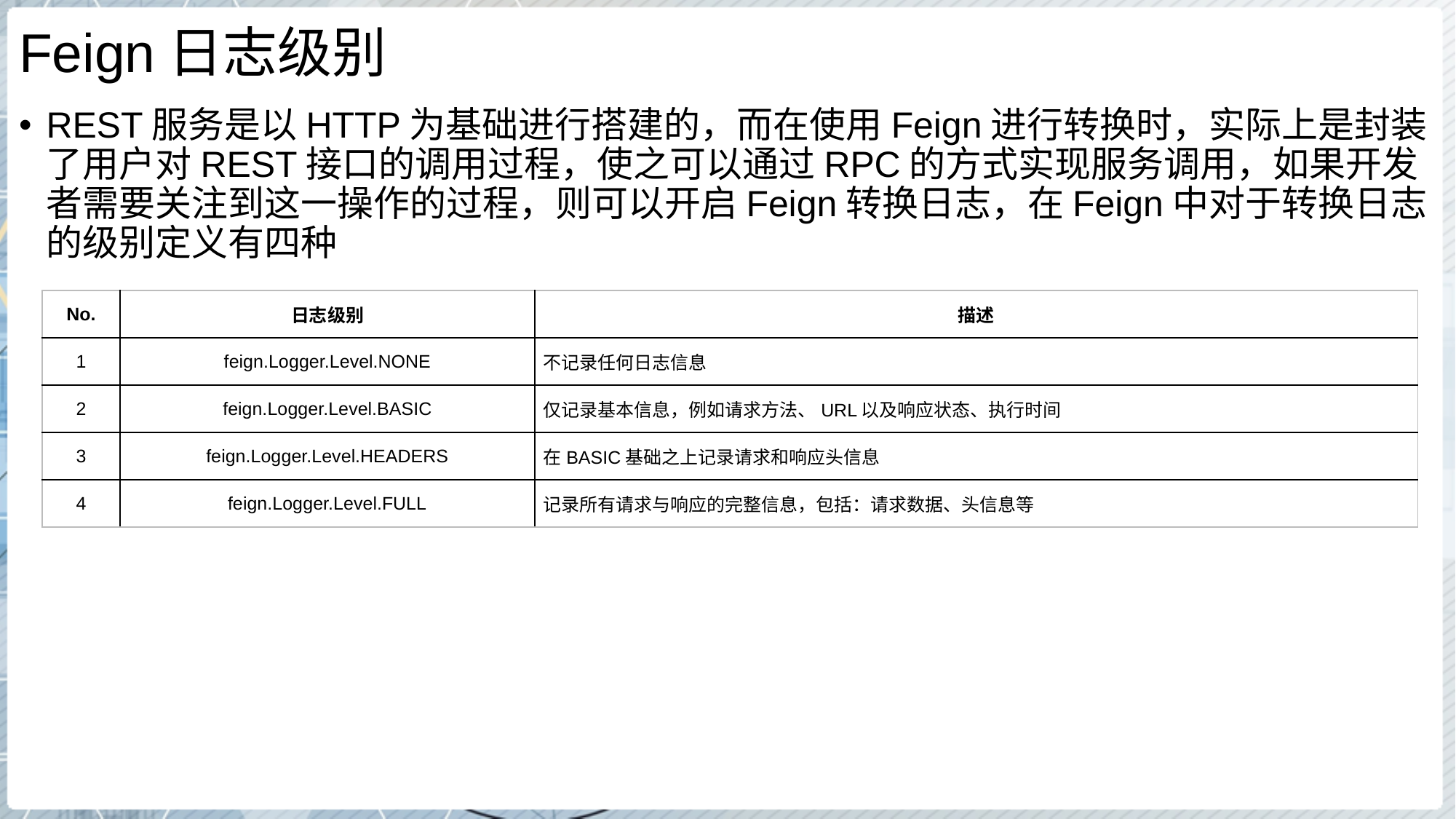

# Feign日志级别
REST服务是以HTTP为基础进行搭建的，而在使用Feign进行转换时，实际上是封装了用户对REST接口的调用过程，使之可以通过RPC的方式实现服务调用，如果开发者需要关注到这一操作的过程，则可以开启Feign转换日志，在Feign中对于转换日志的级别定义有四种
| No. | 日志级别 | 描述 |
| --- | --- | --- |
| 1 | feign.Logger.Level.NONE | 不记录任何日志信息 |
| 2 | feign.Logger.Level.BASIC | 仅记录基本信息，例如请求方法、URL以及响应状态、执行时间 |
| 3 | feign.Logger.Level.HEADERS | 在BASIC基础之上记录请求和响应头信息 |
| 4 | feign.Logger.Level.FULL | 记录所有请求与响应的完整信息，包括：请求数据、头信息等 |